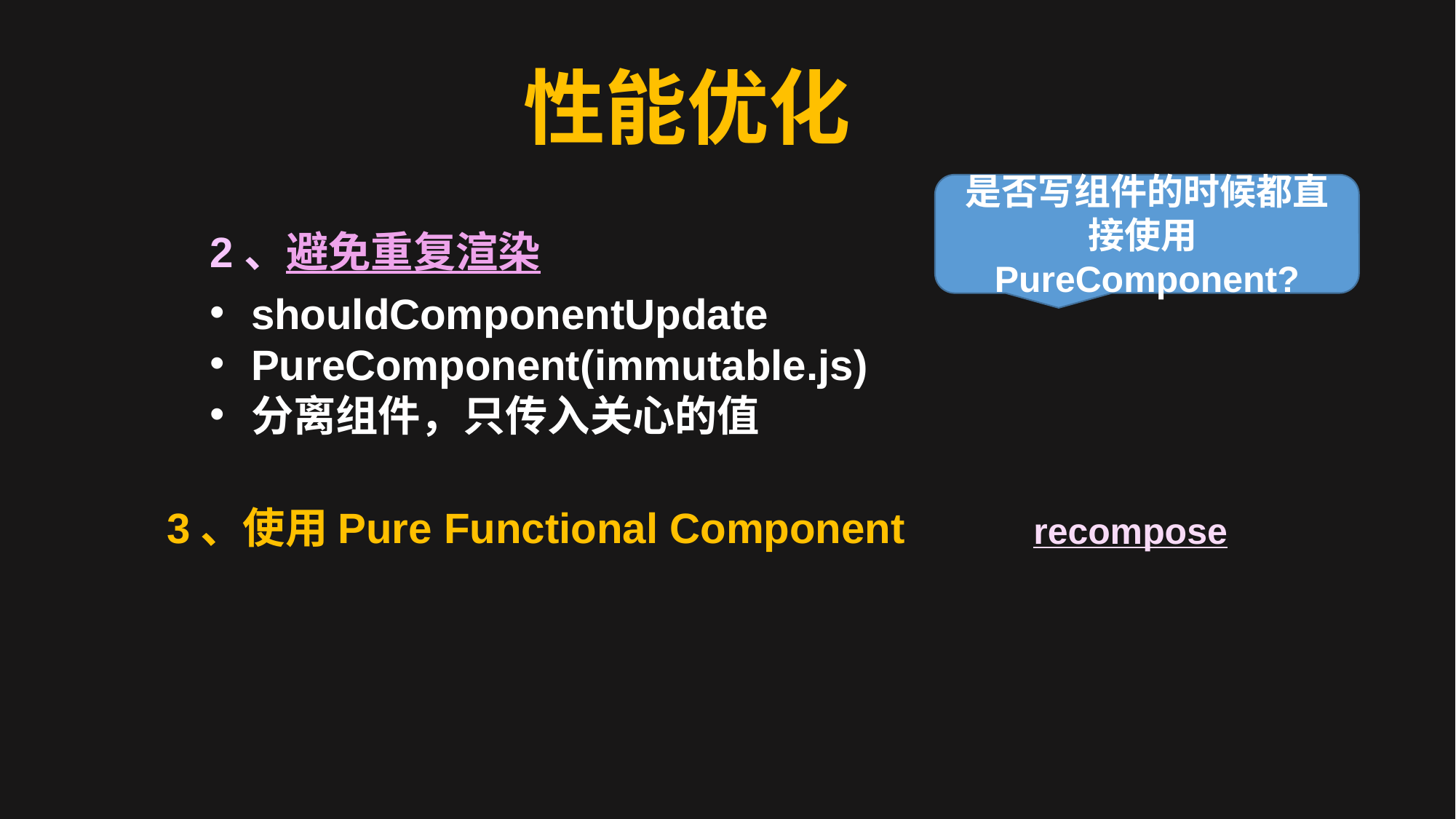

性能优化
是否写组件的时候都直接使用PureComponent?
2、避免重复渲染
shouldComponentUpdate
PureComponent(immutable.js)
分离组件，只传入关心的值

3、使用Pure Functional Component
recompose